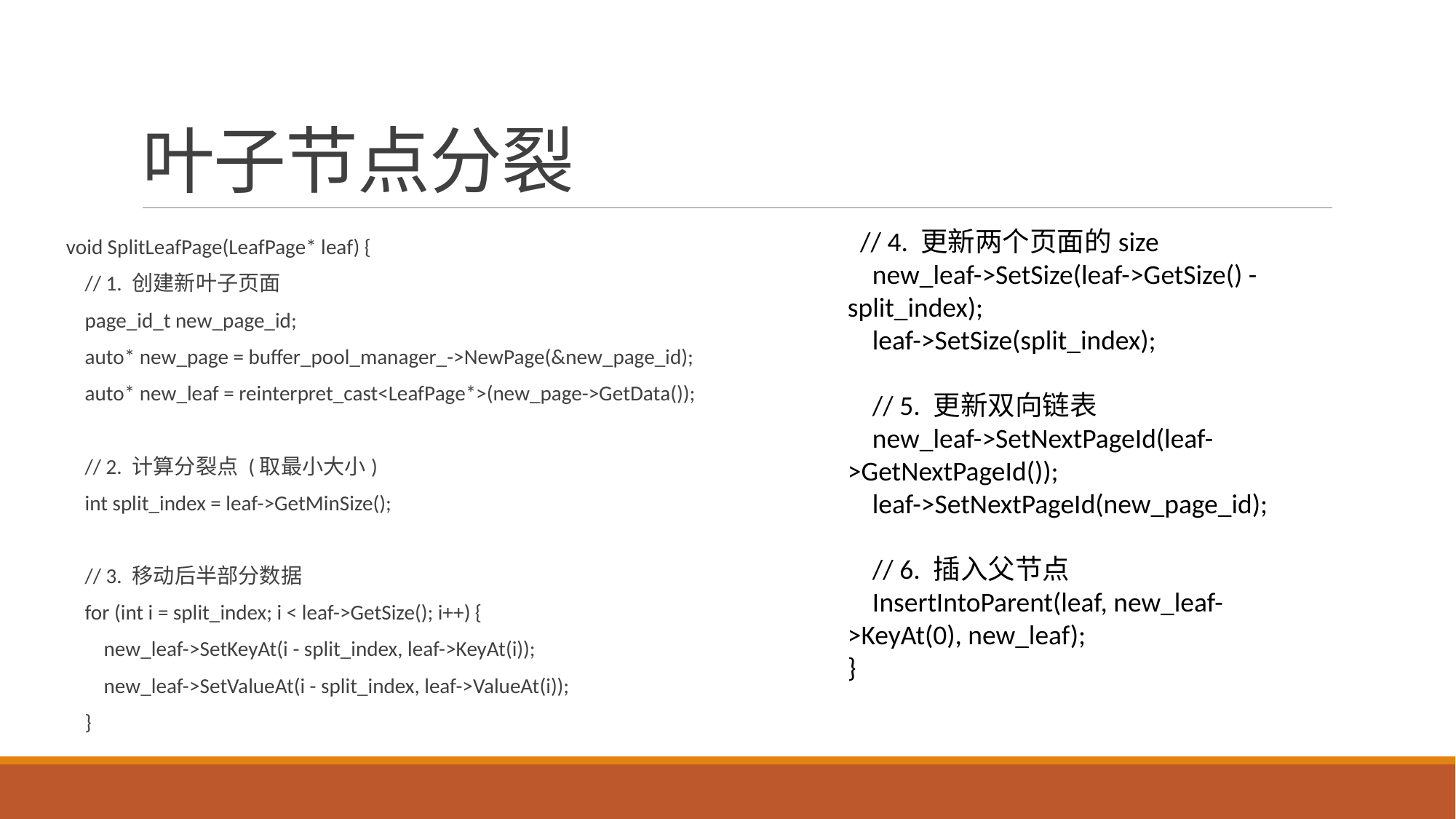

# 叶子节点分裂
  // 4. 更新两个页面的size
    new_leaf->SetSize(leaf->GetSize() - split_index);
    leaf->SetSize(split_index);

    // 5. 更新双向链表
    new_leaf->SetNextPageId(leaf->GetNextPageId());
    leaf->SetNextPageId(new_page_id);

    // 6. 插入父节点
    InsertIntoParent(leaf, new_leaf->KeyAt(0), new_leaf);
}
void SplitLeafPage(LeafPage* leaf) {
    // 1. 创建新叶子页面
    page_id_t new_page_id;
    auto* new_page = buffer_pool_manager_->NewPage(&new_page_id);
    auto* new_leaf = reinterpret_cast<LeafPage*>(new_page->GetData());

    // 2. 计算分裂点 (取最小大小)
    int split_index = leaf->GetMinSize();

    // 3. 移动后半部分数据
    for (int i = split_index; i < leaf->GetSize(); i++) {
        new_leaf->SetKeyAt(i - split_index, leaf->KeyAt(i));
        new_leaf->SetValueAt(i - split_index, leaf->ValueAt(i));
    }